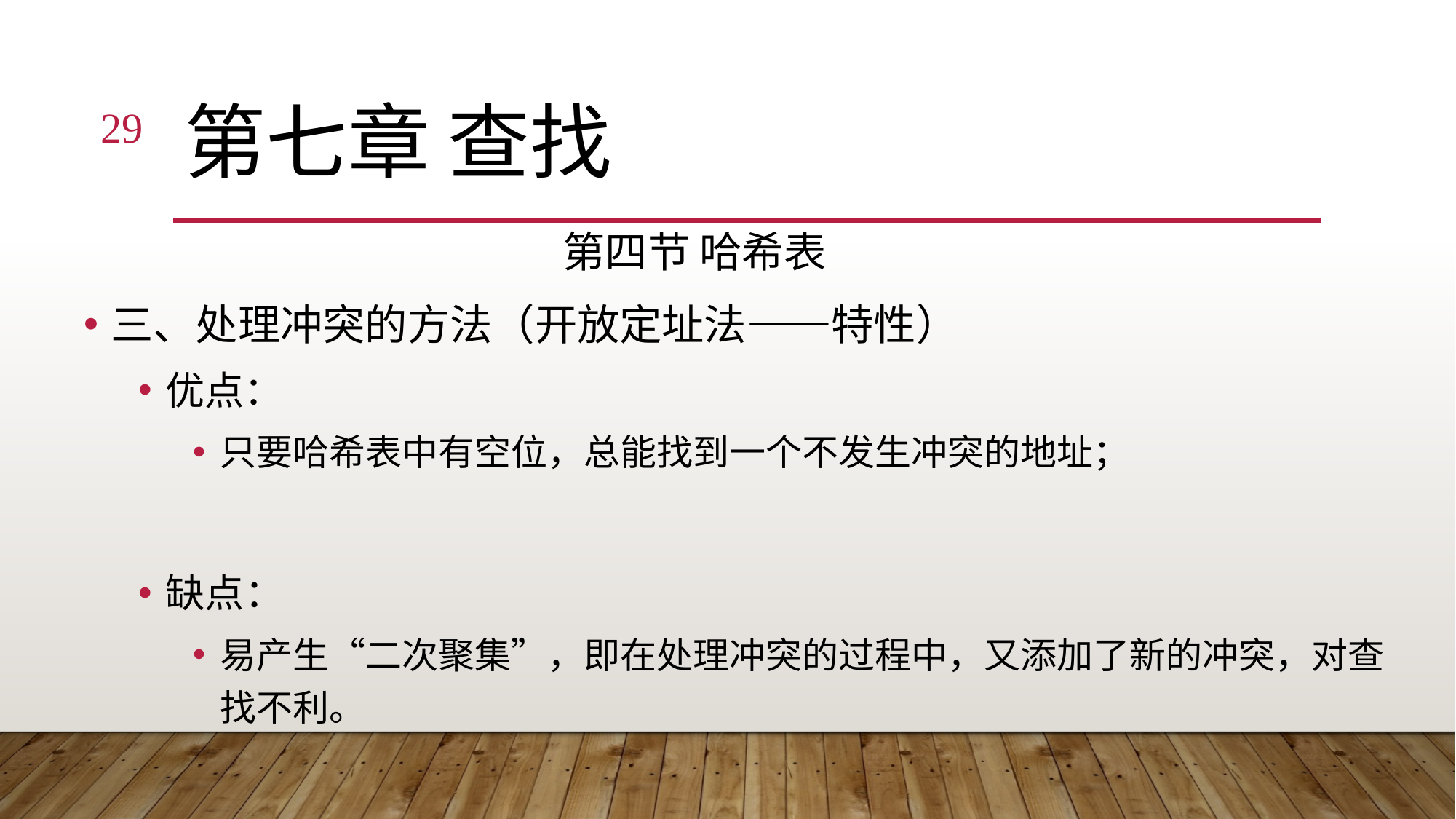

29
# 第七章 查找
第四节 哈希表
三、处理冲突的方法（开放定址法——特性）
优点：
只要哈希表中有空位，总能找到一个不发生冲突的地址；

缺点：
易产生“二次聚集”，即在处理冲突的过程中，又添加了新的冲突，对查找不利。